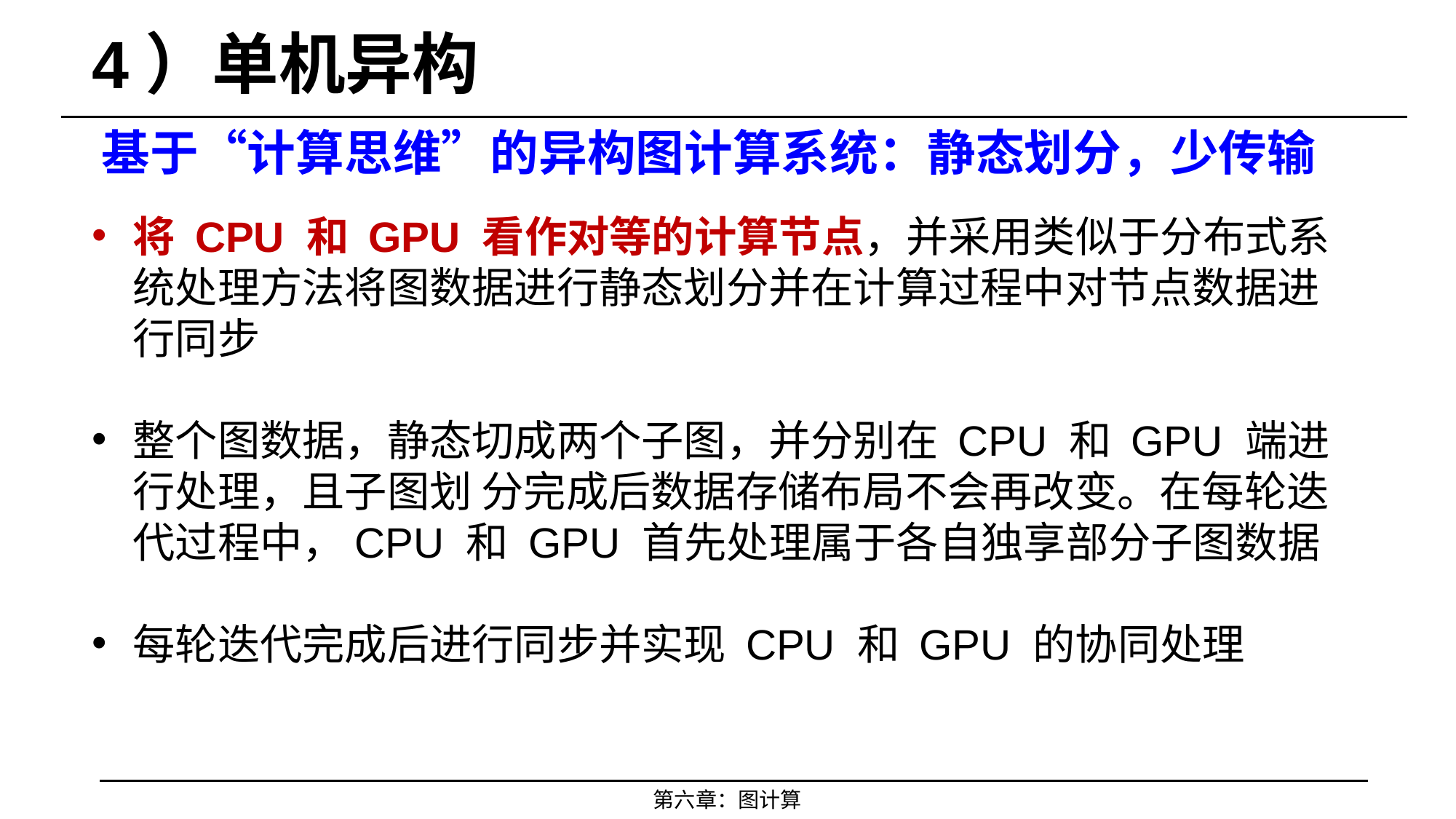

# 4）单机异构
基于“计算思维”的异构图计算系统：静态划分，少传输

将 CPU 和 GPU 看作对等的计算节点，并采用类似于分布式系 统处理方法将图数据进行静态划分并在计算过程中对节点数据进行同步

整个图数据，静态切成两个子图，并分别在 CPU 和 GPU 端进行处理，且子图划 分完成后数据存储布局不会再改变。在每轮迭代过程中，CPU 和 GPU 首先处理属于各自独享部分子图数据

每轮迭代完成后进行同步并实现 CPU 和 GPU 的协同处理